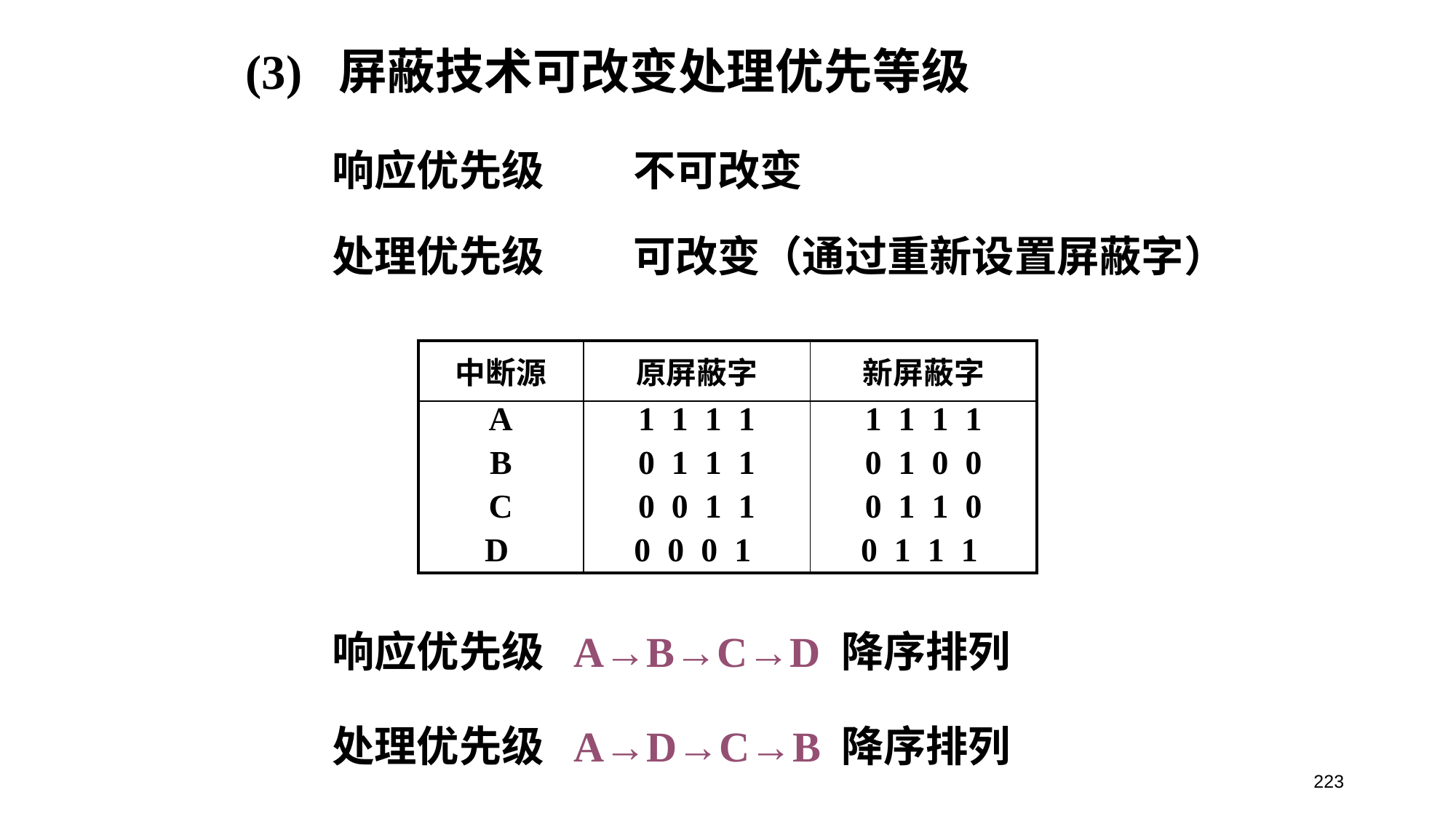

(3)  屏蔽技术可改变处理优先等级
响应优先级
不可改变
处理优先级
可改变（通过重新设置屏蔽字）
| 中断源 | 原屏蔽字 | 新屏蔽字 |
| --- | --- | --- |
| A B C D | 1 1 1 1 0 1 1 1 0 0 1 1 0 0 0 1 | 1 1 1 1 0 1 0 0 0 1 1 0 0 1 1 1 |
响应优先级  A→B→C→D 降序排列
处理优先级  A→D→C→B 降序排列
223